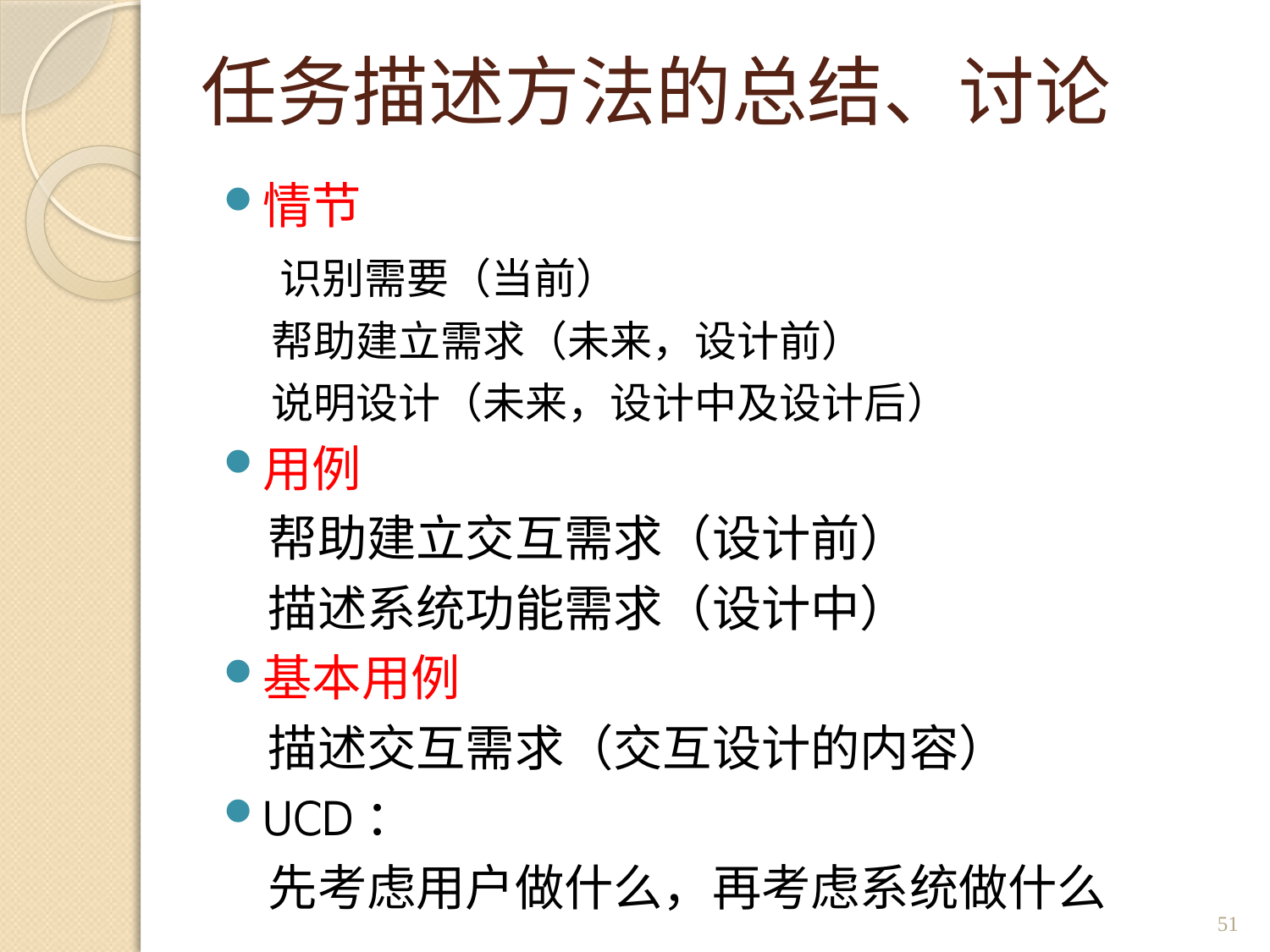

# 任务描述方法的总结、讨论
情节
    识别需要（当前）
    帮助建立需求（未来，设计前）
    说明设计（未来，设计中及设计后）
用例
   帮助建立交互需求（设计前）
   描述系统功能需求（设计中）
基本用例
   描述交互需求（交互设计的内容）
UCD：
   先考虑用户做什么，再考虑系统做什么

51